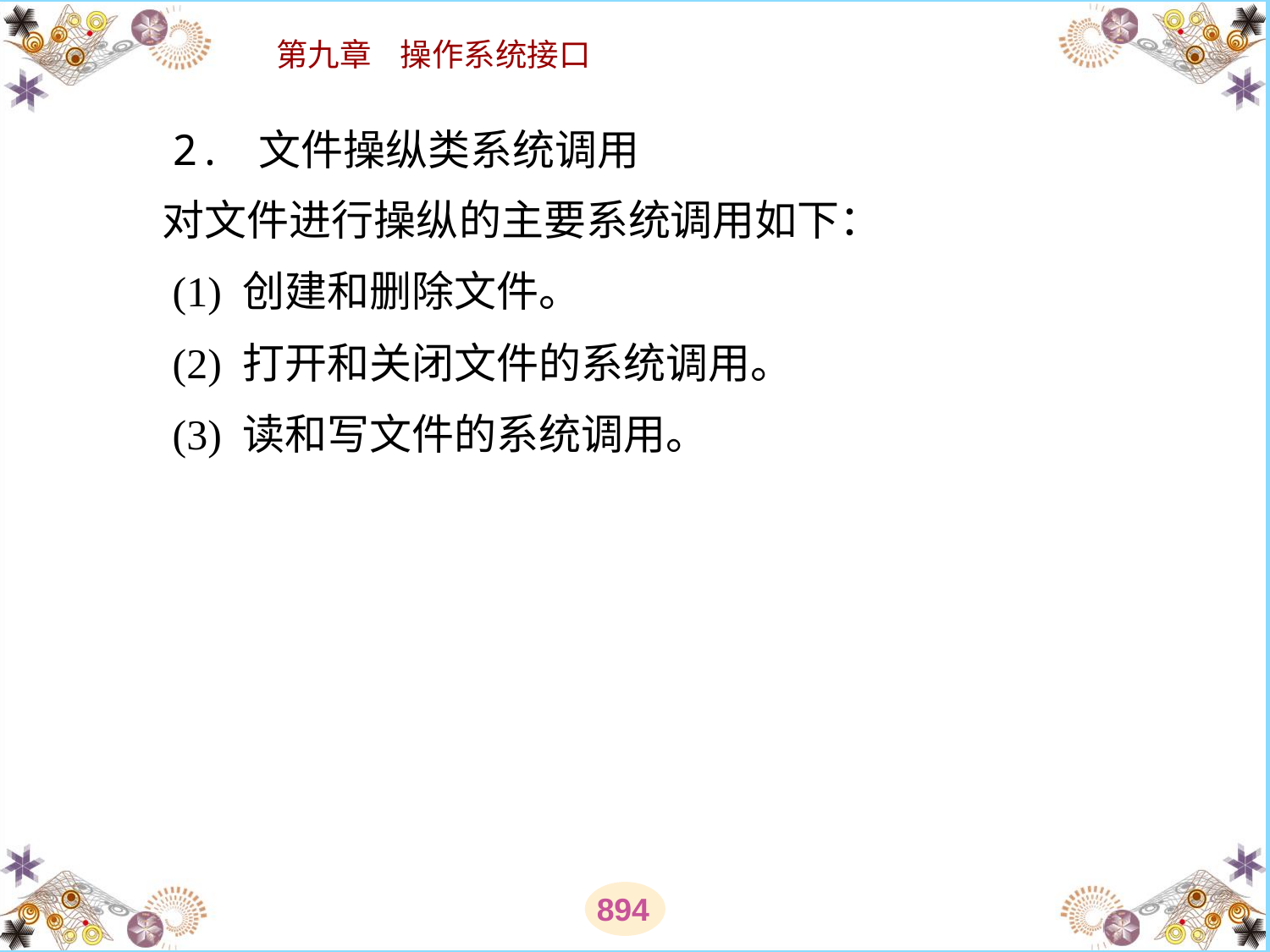

# 2. 文件操纵类系统调用 　　对文件进行操纵的主要系统调用如下： 　　(1) 创建和删除文件。 　　(2) 打开和关闭文件的系统调用。 　　(3) 读和写文件的系统调用。